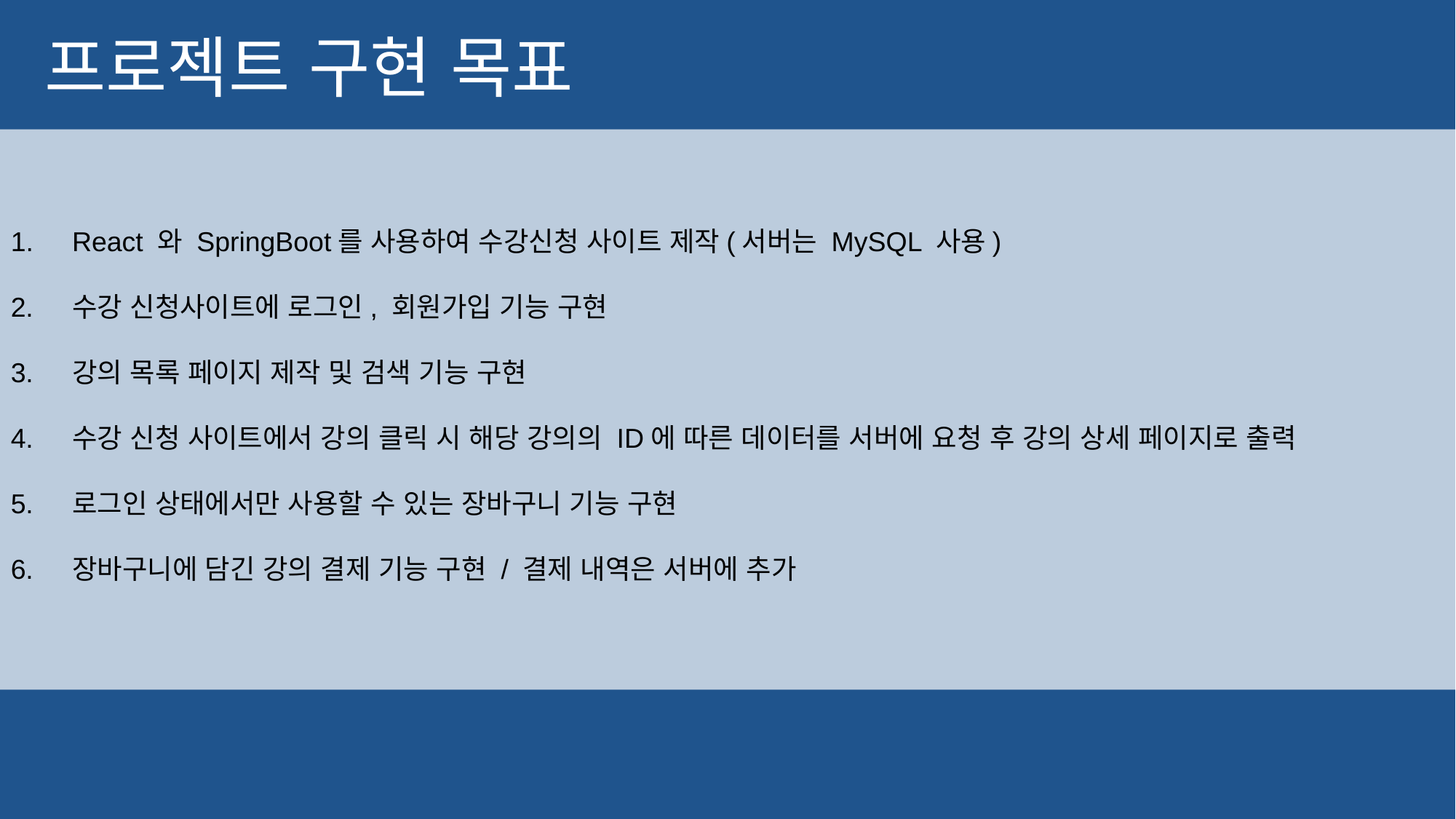

프로젝트 구현 목표
React 와 SpringBoot를 사용하여 수강신청 사이트 제작(서버는 MySQL 사용)

수강 신청사이트에 로그인, 회원가입 기능 구현

강의 목록 페이지 제작 및 검색 기능 구현

수강 신청 사이트에서 강의 클릭 시 해당 강의의 ID에 따른 데이터를 서버에 요청 후 강의 상세 페이지로 출력

로그인 상태에서만 사용할 수 있는 장바구니 기능 구현

장바구니에 담긴 강의 결제 기능 구현 / 결제 내역은 서버에 추가